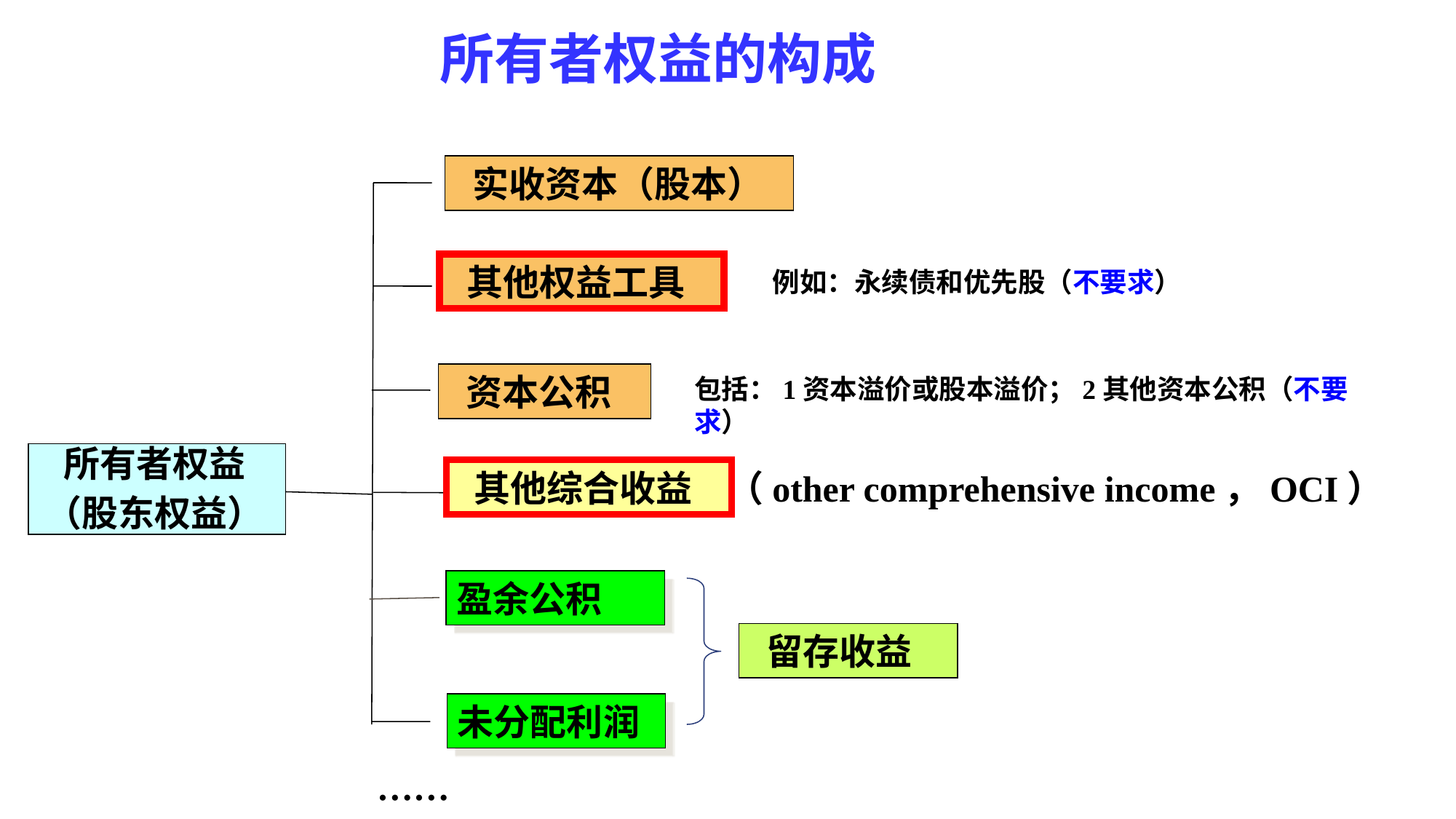

所有者权益的构成

 实收资本（股本）

 其他权益工具
例如：永续债和优先股（不要求）

 资本公积
包括：1资本溢价或股本溢价；2其他资本公积（不要求）

所有者权益
（股东权益）
 其他综合收益
（other comprehensive income，OCI）

盈余公积

 留存收益
未分配利润

……